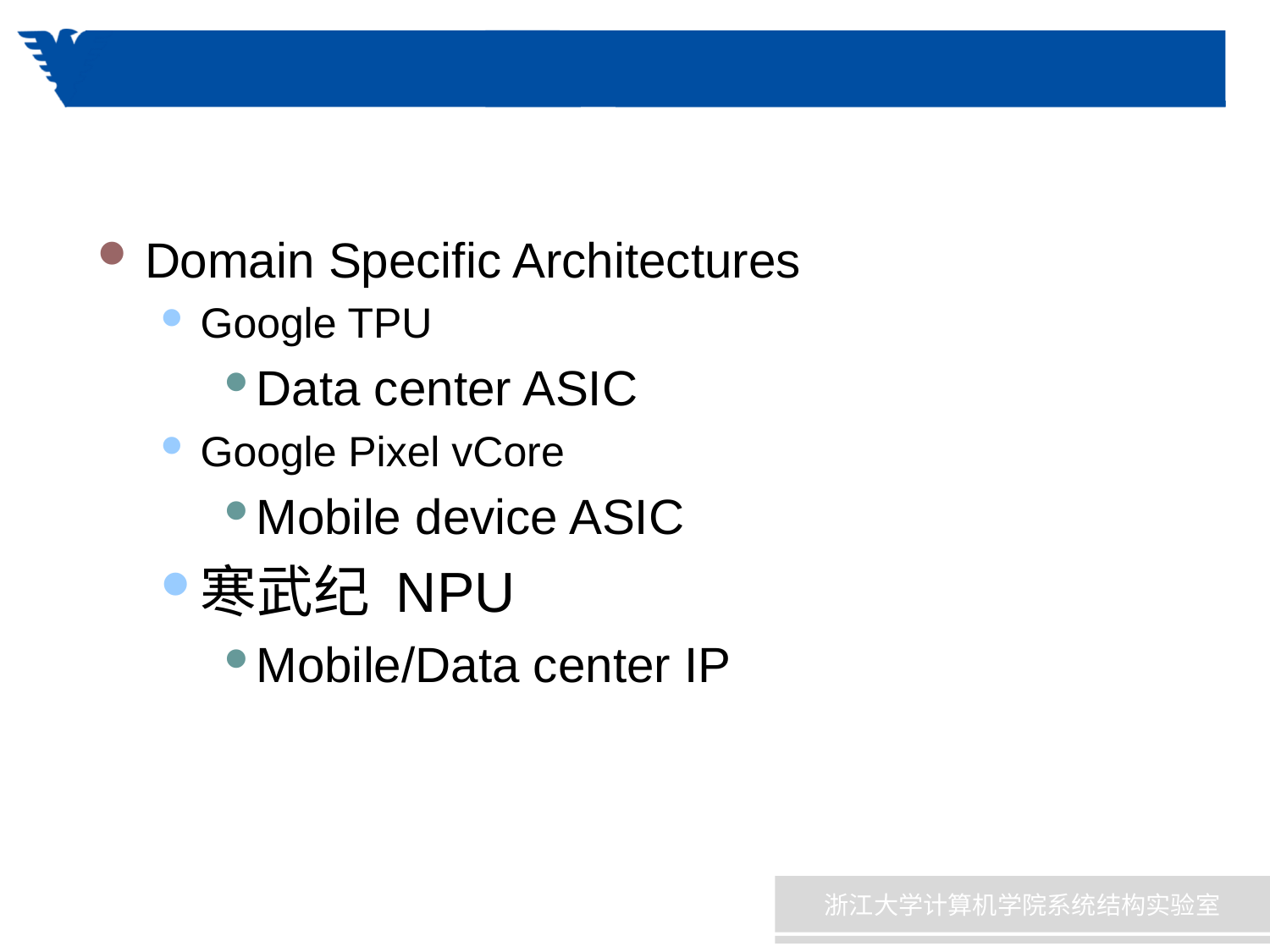

#
Domain Specific Architectures
Google TPU
Data center ASIC
Google Pixel vCore
Mobile device ASIC
寒武纪 NPU
Mobile/Data center IP